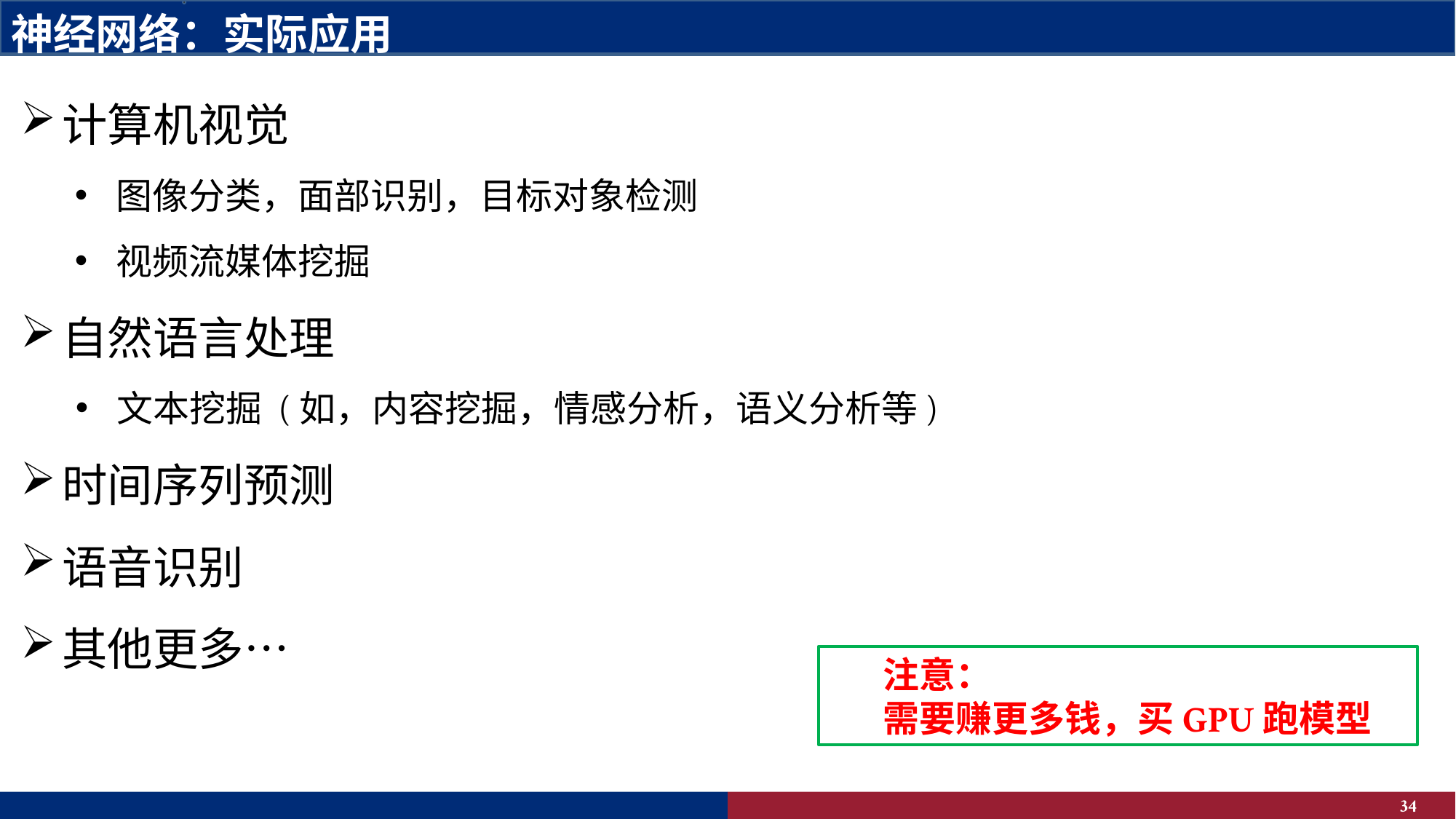

# 神经网络：实际应用

计算机视觉
图像分类，面部识别，目标对象检测
视频流媒体挖掘
自然语言处理
文本挖掘 (如，内容挖掘，情感分析，语义分析等)
时间序列预测
语音识别
其他更多…
注意：
需要赚更多钱，买GPU跑模型

34